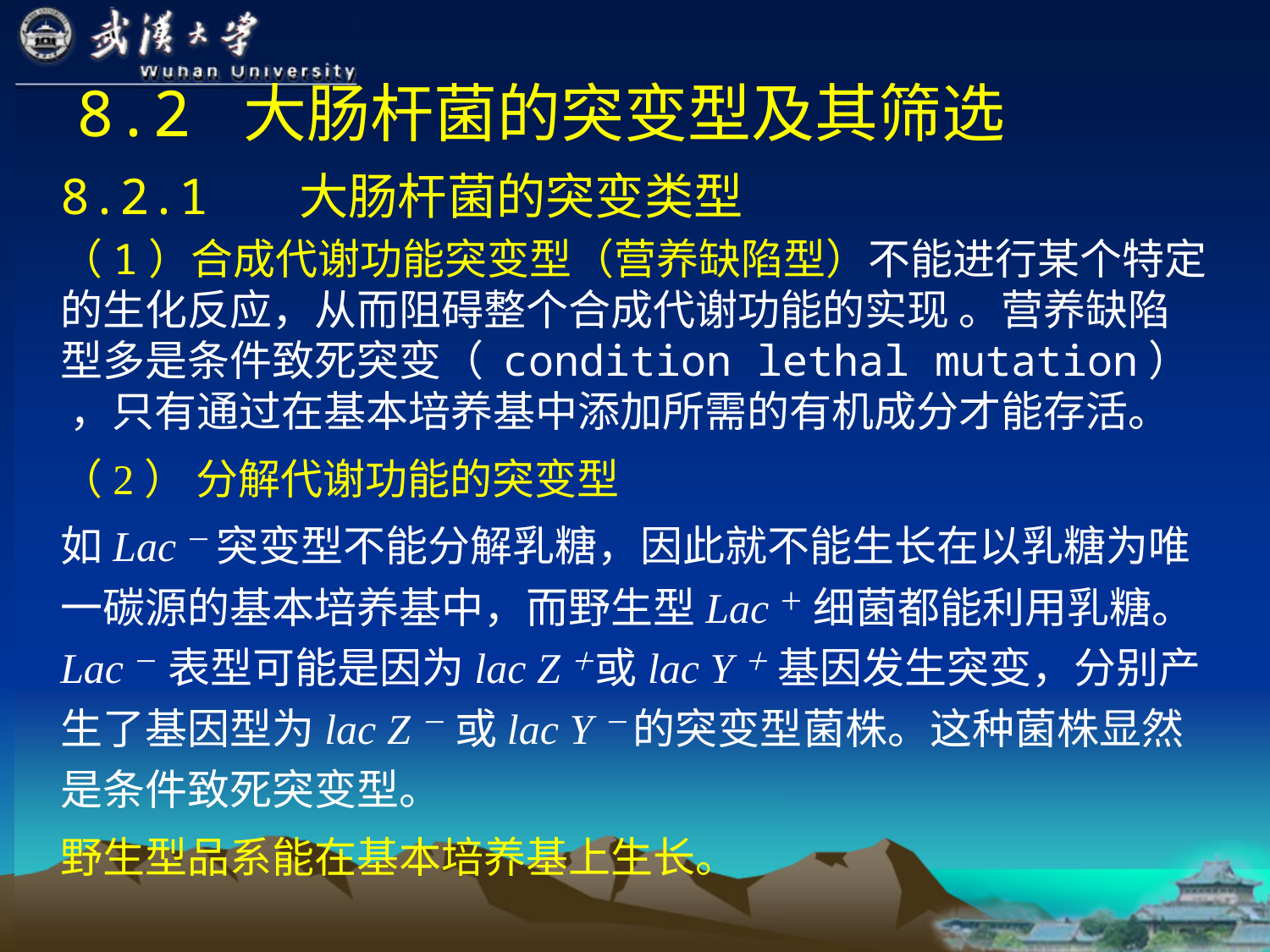

# 8.2 大肠杆菌的突变型及其筛选
8.2.1 　大肠杆菌的突变类型
（1）合成代谢功能突变型（营养缺陷型）不能进行某个特定的生化反应，从而阻碍整个合成代谢功能的实现 。营养缺陷型多是条件致死突变（ condition lethal mutation） ，只有通过在基本培养基中添加所需的有机成分才能存活。
（2） 分解代谢功能的突变型
如Lac－ 突变型不能分解乳糖，因此就不能生长在以乳糖为唯一碳源的基本培养基中，而野生型Lac＋ 细菌都能利用乳糖。Lac－ 表型可能是因为lac Z＋或lac Y＋ 基因发生突变，分别产生了基因型为lac Z－ 或lac Y－ 的突变型菌株。这种菌株显然是条件致死突变型。
野生型品系能在基本培养基上生长。